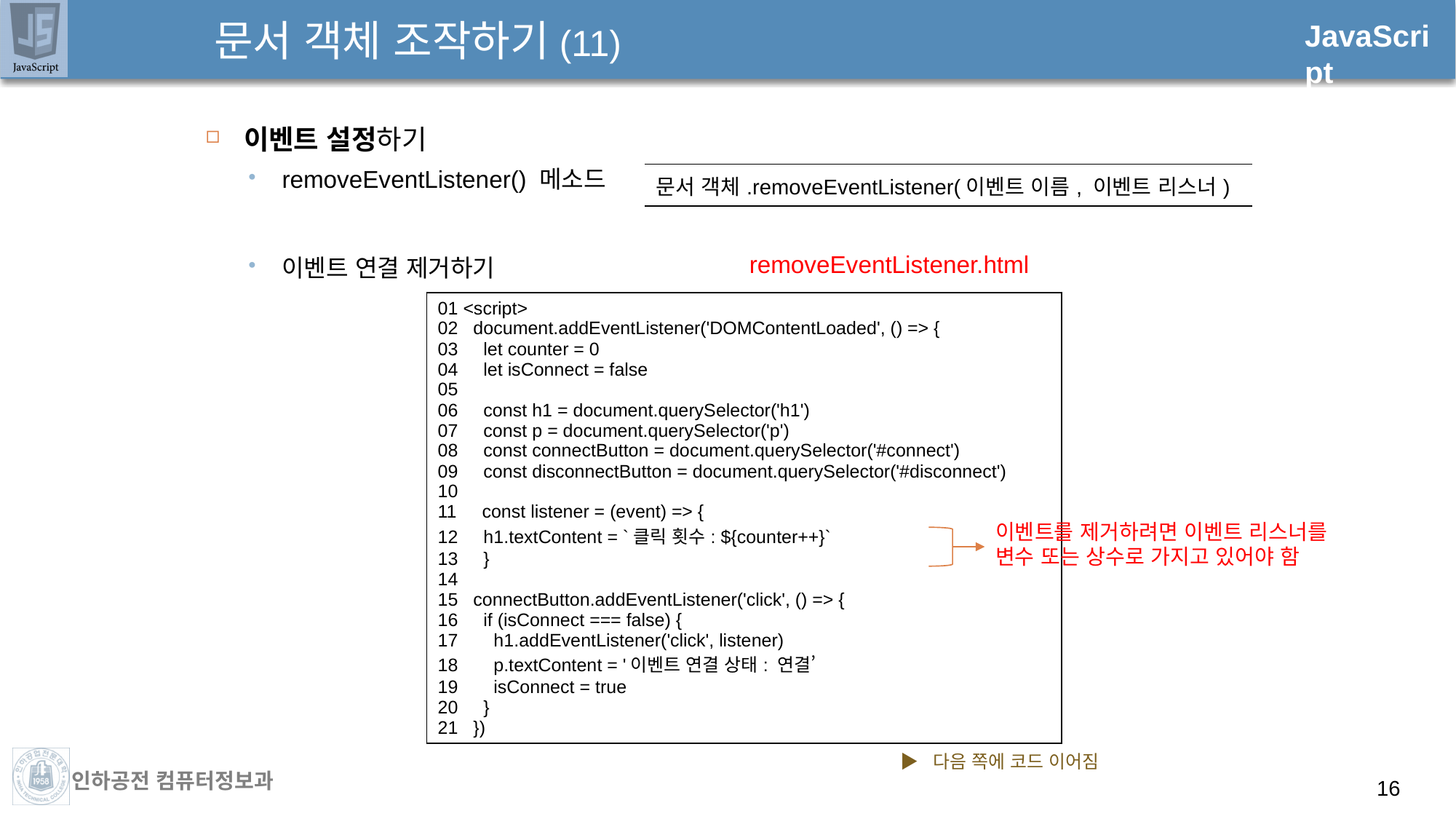

# 문서 객체 조작하기(11)
이벤트 설정하기
removeEventListener() 메소드

이벤트 연결 제거하기
| 문서 객체.removeEventListener(이벤트 이름, 이벤트 리스너) |
| --- |
removeEventListener.html
| 01 <script> 02 document.addEventListener('DOMContentLoaded', () => { 03 let counter = 0 04 let isConnect = false 05 06 const h1 = document.querySelector('h1') 07 const p = document.querySelector('p') 08 const connectButton = document.querySelector('#connect') 09 const disconnectButton = document.querySelector('#disconnect') 10 11 const listener = (event) => { 12 h1.textContent = `클릭 횟수: ${counter++}` 13 } 14 15 connectButton.addEventListener('click', () => { 16 if (isConnect === false) { 17 h1.addEventListener('click', listener) 18 p.textContent = '이벤트 연결 상태: 연결’ 19 isConnect = true 20 } 21 }) |
| --- |
이벤트를 제거하려면 이벤트 리스너를
변수 또는 상수로 가지고 있어야 함

▶  다음 쪽에 코드 이어짐